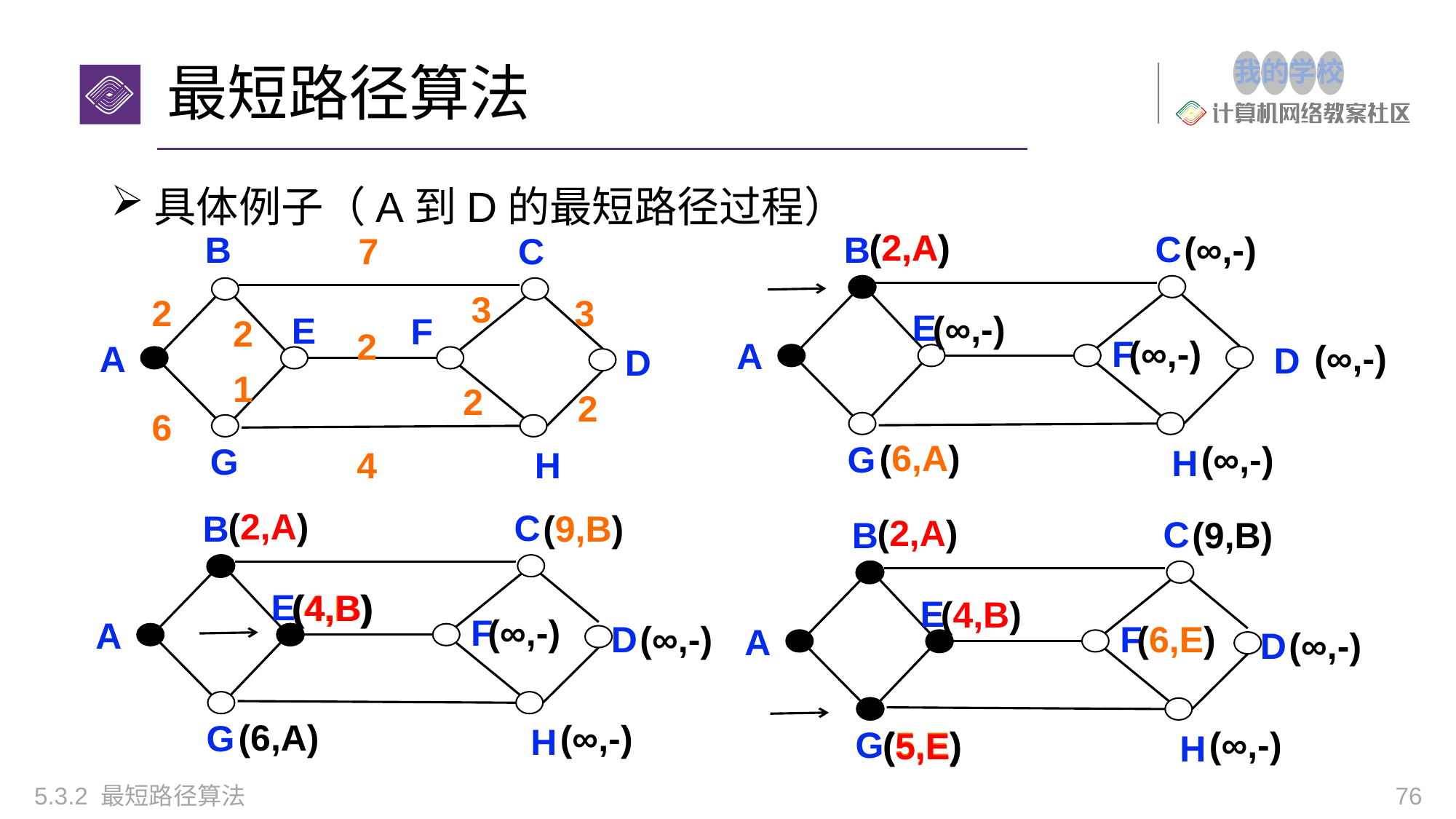

# 最短路径算法
具体例子（A到D的最短路径过程）

(2,A)
(2,A)
C
B
(∞,-)
B
7
C

3
2
3
E
(∞,-)
E
F
2
2
F
(∞,-)
A
(∞,-)
A
D
D

1
2
2
6

(6,A)
G
(∞,-)
G
H
4
H
(2,A)
C
(9,B)
B
(2,A)
C
(9,B)
B

E
(4,B)
(4,B)
E
(4,B)
F
(∞,-)
A
F
(6,E)
D
(∞,-)
A
D
(∞,-)

(6,A)
G
(∞,-)
H
G
(∞,-)
(5,E)
(5,E)
H
5.3.2 最短路径算法
76